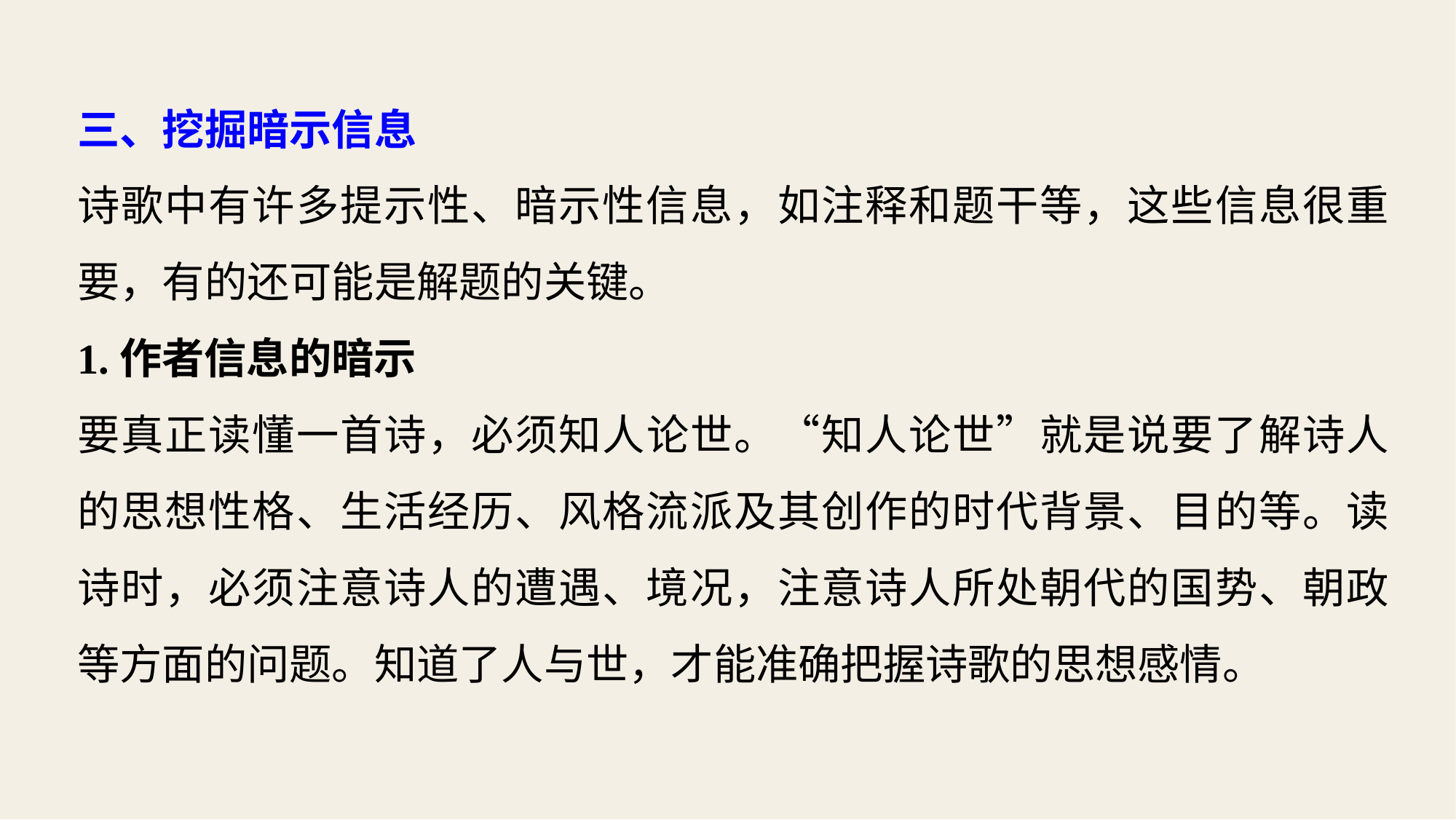

三、挖掘暗示信息
诗歌中有许多提示性、暗示性信息，如注释和题干等，这些信息很重要，有的还可能是解题的关键。
1.作者信息的暗示
要真正读懂一首诗，必须知人论世。“知人论世”就是说要了解诗人的思想性格、生活经历、风格流派及其创作的时代背景、目的等。读诗时，必须注意诗人的遭遇、境况，注意诗人所处朝代的国势、朝政等方面的问题。知道了人与世，才能准确把握诗歌的思想感情。